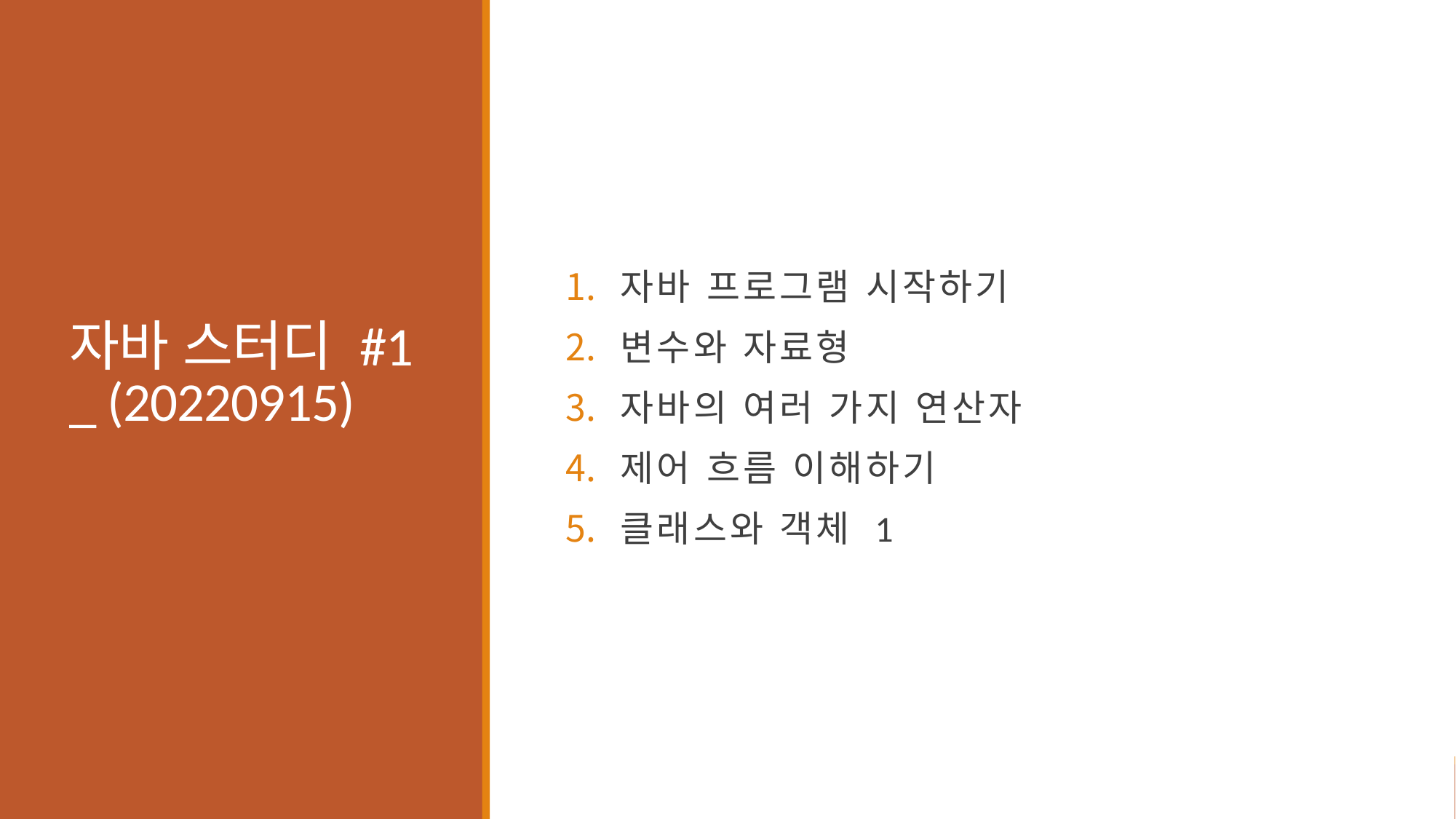

# 자바 스터디 #1 _ (20220915)
자바 프로그램 시작하기
변수와 자료형
자바의 여러 가지 연산자
제어 흐름 이해하기
클래스와 객체 1